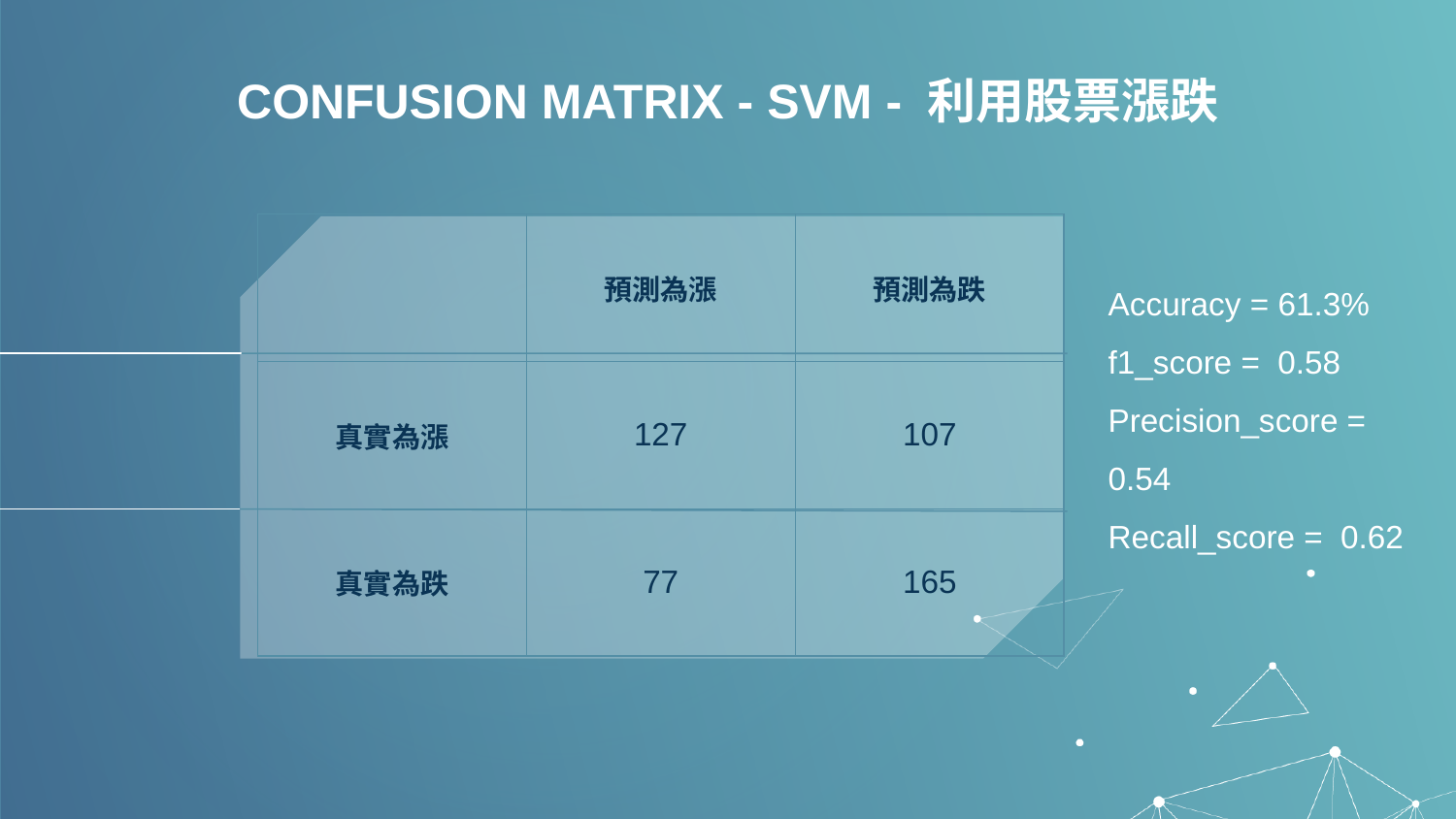

# CONFUSION MATRIX - SVM - 利用股票漲跌
|  | 預測為漲 | 預測為跌 |
| --- | --- | --- |
| 真實為漲 | 127 | 107 |
| 真實為跌 | 77 | 165 |

Accuracy = 61.3%
f1_score =  0.58
Precision_score =  0.54
Recall_score =  0.62